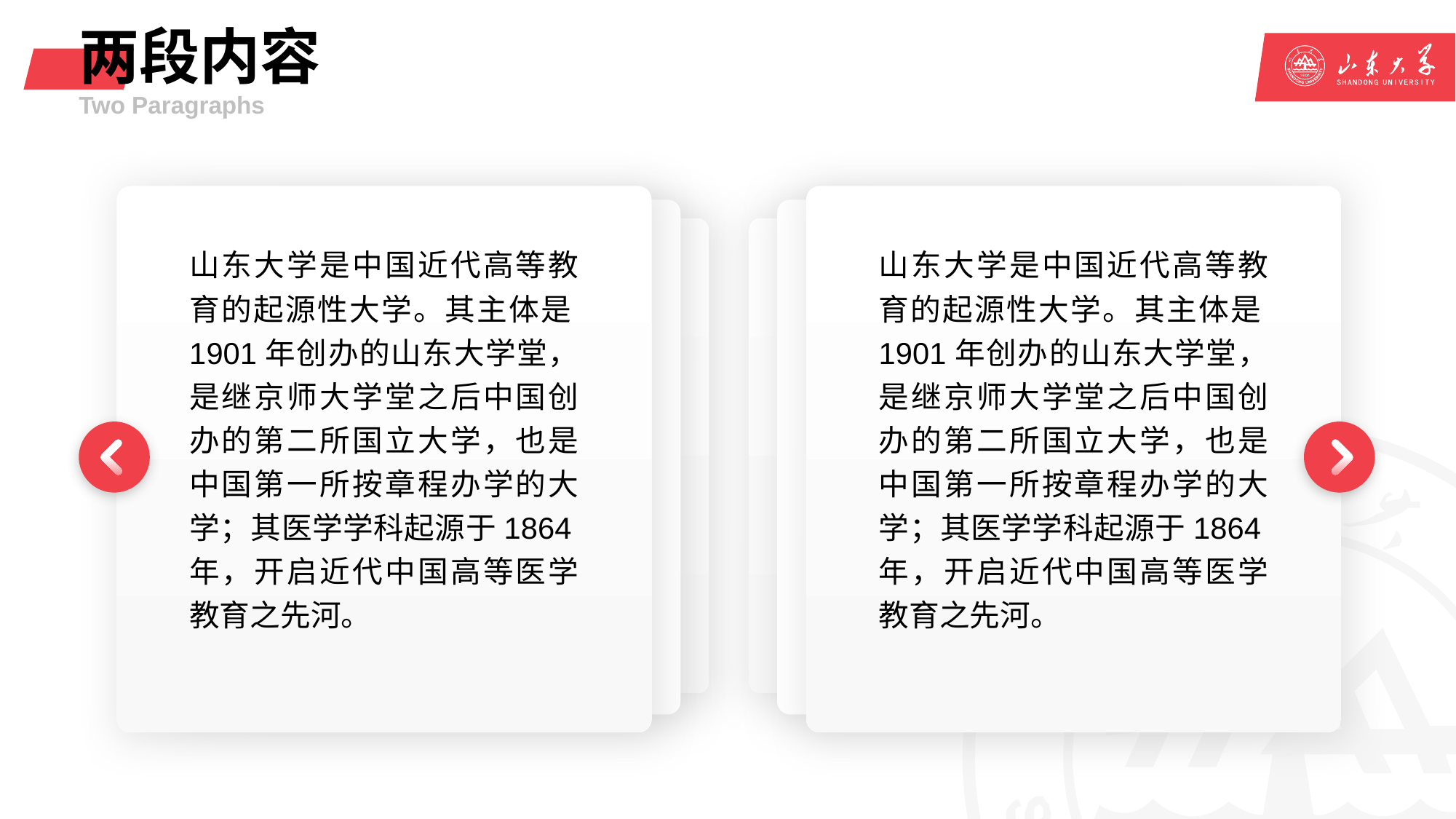

# 两段内容
Two Paragraphs
山东大学是中国近代高等教育的起源性大学。其主体是1901年创办的山东大学堂，是继京师大学堂之后中国创办的第二所国立大学，也是中国第一所按章程办学的大学；其医学学科起源于1864年，开启近代中国高等医学教育之先河。

山东大学是中国近代高等教育的起源性大学。其主体是1901年创办的山东大学堂，是继京师大学堂之后中国创办的第二所国立大学，也是中国第一所按章程办学的大学；其医学学科起源于1864年，开启近代中国高等医学教育之先河。